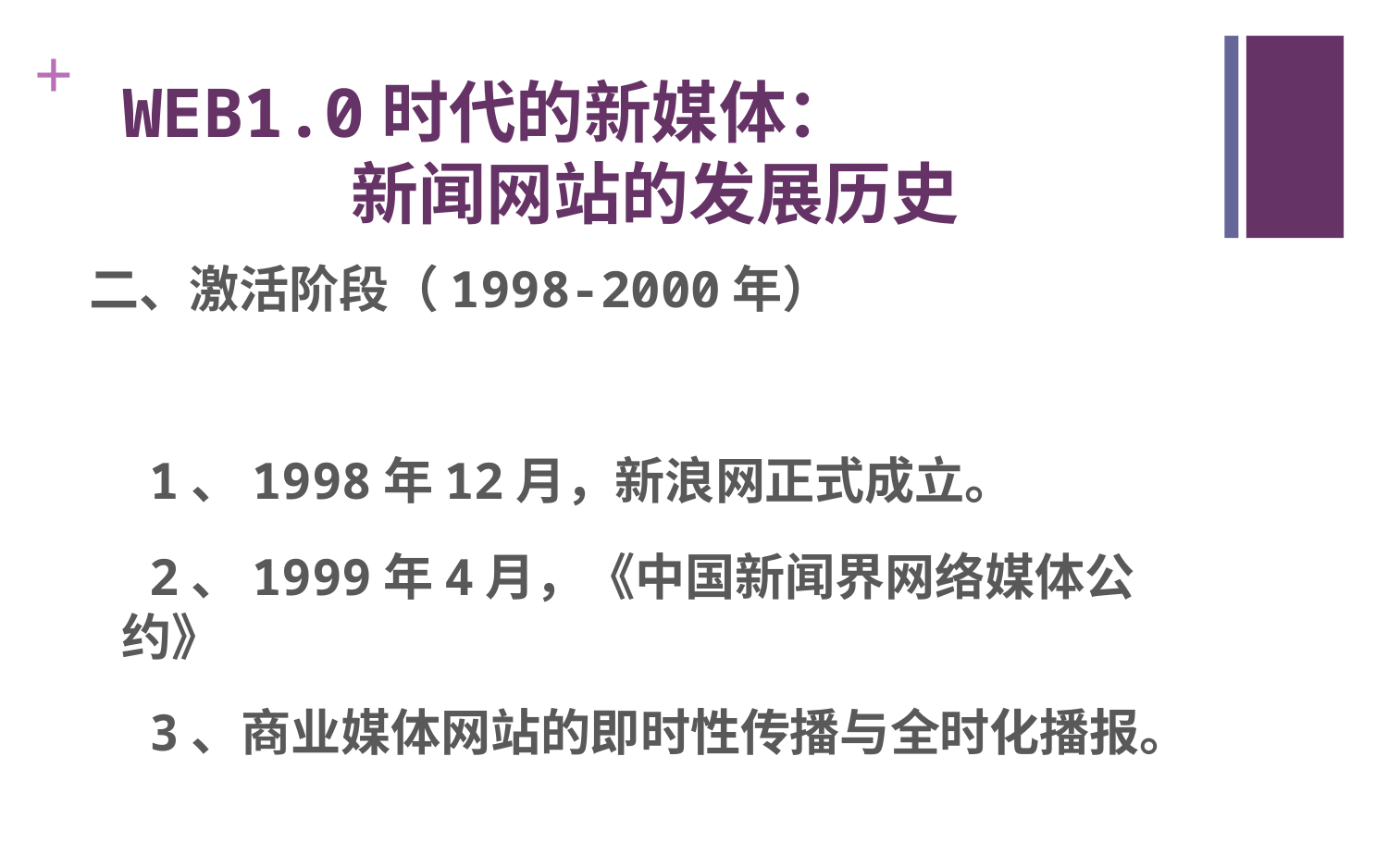

# WEB1.0时代的新媒体： 新闻网站的发展历史
二、激活阶段（1998-2000年）

  1、1998年12月，新浪网正式成立。
  2、1999年4月，《中国新闻界网络媒体公约》
  3、商业媒体网站的即时性传播与全时化播报。